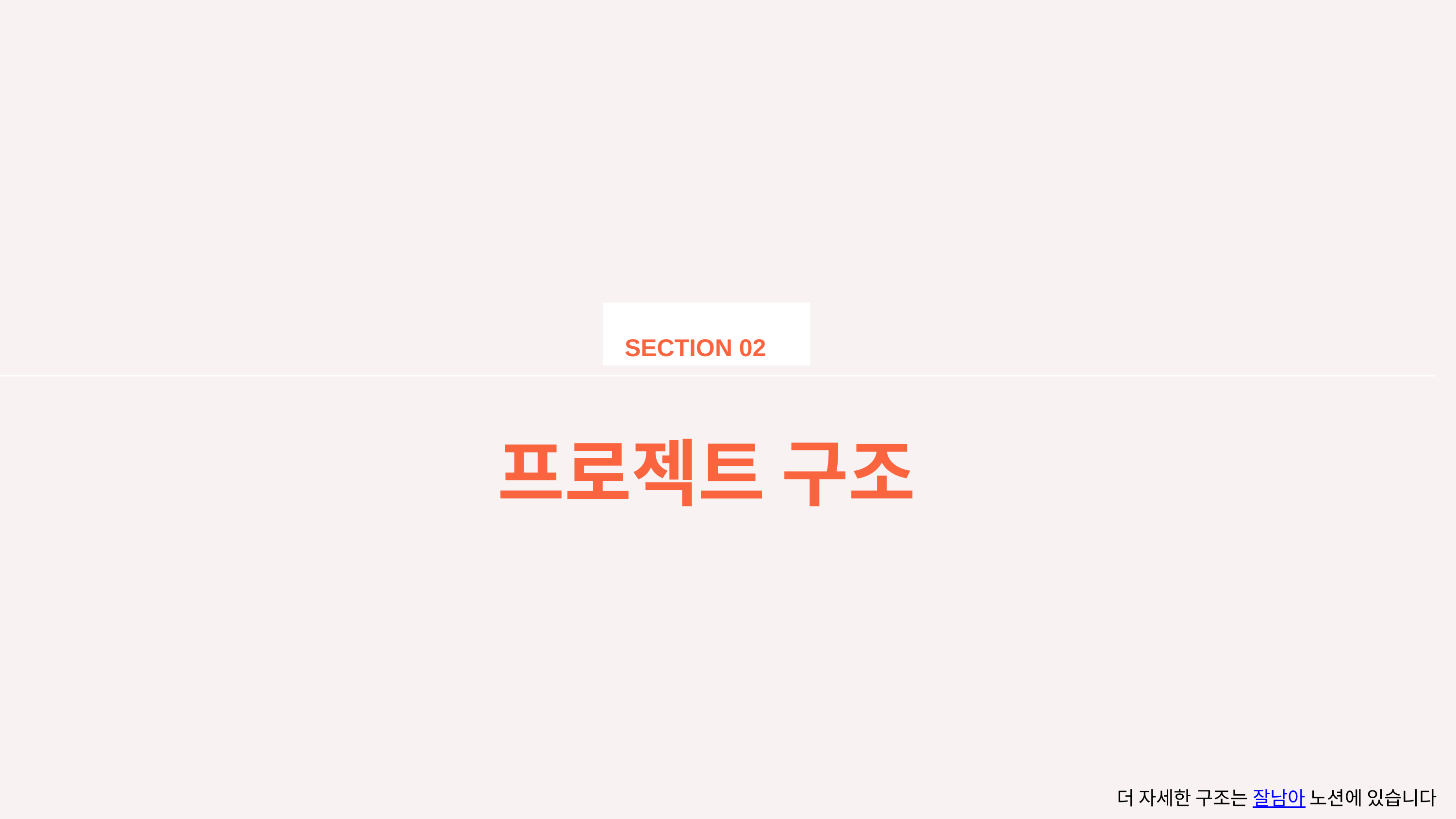

SECTION 02
프로젝트 구조
더 자세한 구조는 잘남아 노션에 있습니다